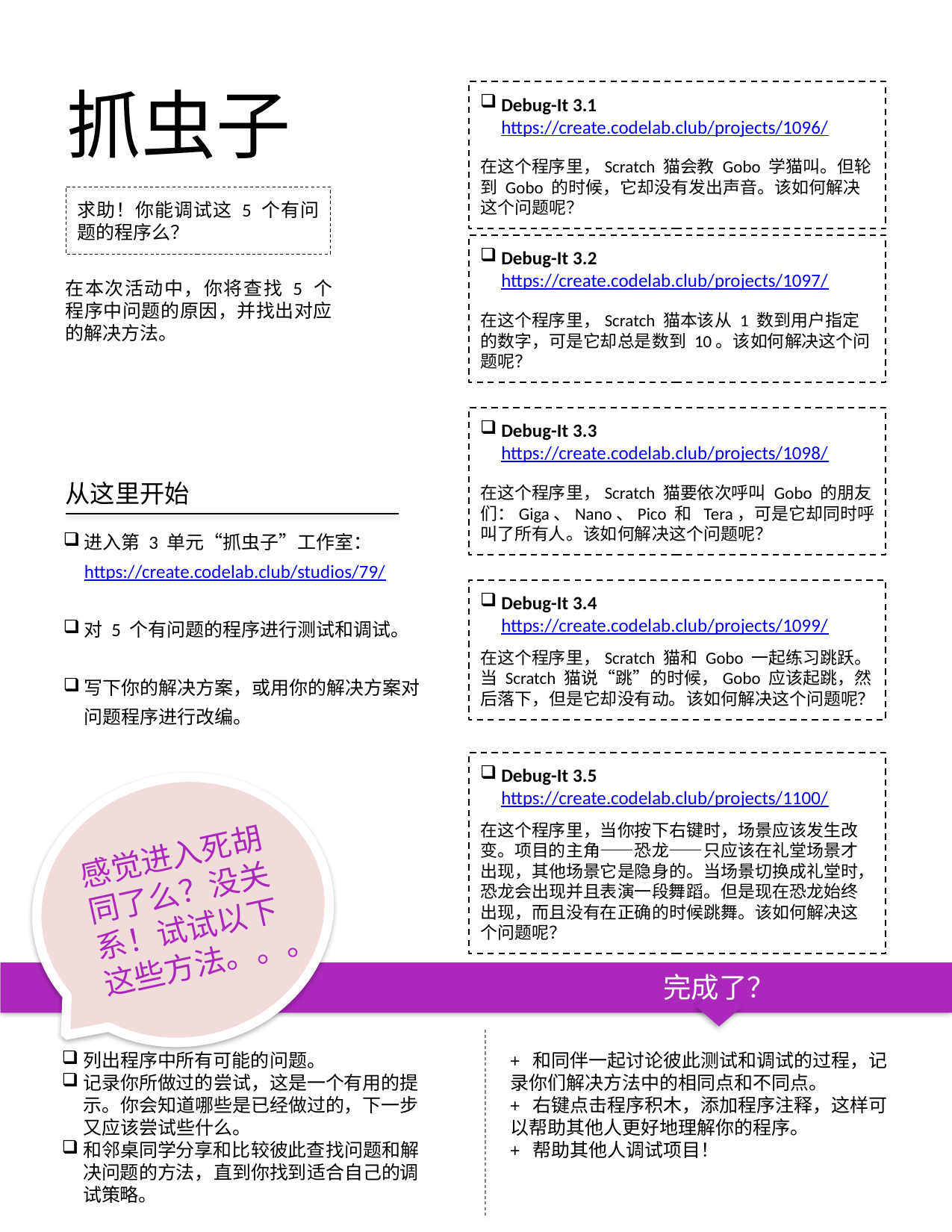

抓虫子
Debug-It 3.1  https://create.codelab.club/projects/1096/

在这个程序里，Scratch 猫会教 Gobo 学猫叫。但轮到 Gobo 的时候，它却没有发出声音。该如何解决这个问题呢？
Debug-It 3.2 https://create.codelab.club/projects/1097/

在这个程序里，Scratch 猫本该从 1 数到用户指定的数字，可是它却总是数到 10。该如何解决这个问题呢？
Debug-It 3.3 https://create.codelab.club/projects/1098/

在这个程序里，Scratch 猫要依次呼叫 Gobo 的朋友们：Giga、Nano、Pico 和  Tera，可是它却同时呼叫了所有人。该如何解决这个问题呢？
Debug-It 3.4 https://create.codelab.club/projects/1099/

在这个程序里，Scratch 猫和 Gobo 一起练习跳跃。当 Scratch 猫说“跳”的时候，Gobo 应该起跳，然后落下，但是它却没有动。该如何解决这个问题呢？
Debug-It 3.5 https://create.codelab.club/projects/1100/

在这个程序里，当你按下右键时，场景应该发生改变。项目的主角——恐龙——只应该在礼堂场景才出现，其他场景它是隐身的。当场景切换成礼堂时，恐龙会出现并且表演一段舞蹈。但是现在恐龙始终出现，而且没有在正确的时候跳舞。该如何解决这个问题呢？
求助！你能调试这 5 个有问题的程序么？
在本次活动中，你将查找 5 个程序中问题的原因，并找出对应的解决方法。
从这里开始
进入第 3 单元“抓虫子”工作室：https://create.codelab.club/studios/79/

对 5 个有问题的程序进行测试和调试。

写下你的解决方案，或用你的解决方案对问题程序进行改编。
感觉进入死胡同了么？没关系！试试以下这些方法。。。

完成了？

列出程序中所有可能的问题。
记录你所做过的尝试，这是一个有用的提示。你会知道哪些是已经做过的，下一步又应该尝试些什么。
和邻桌同学分享和比较彼此查找问题和解决问题的方法，直到你找到适合自己的调试策略。
+  和同伴一起讨论彼此测试和调试的过程，记录你们解决方法中的相同点和不同点。
+  右键点击程序积木，添加程序注释，这样可以帮助其他人更好地理解你的程序。
+  帮助其他人调试项目！